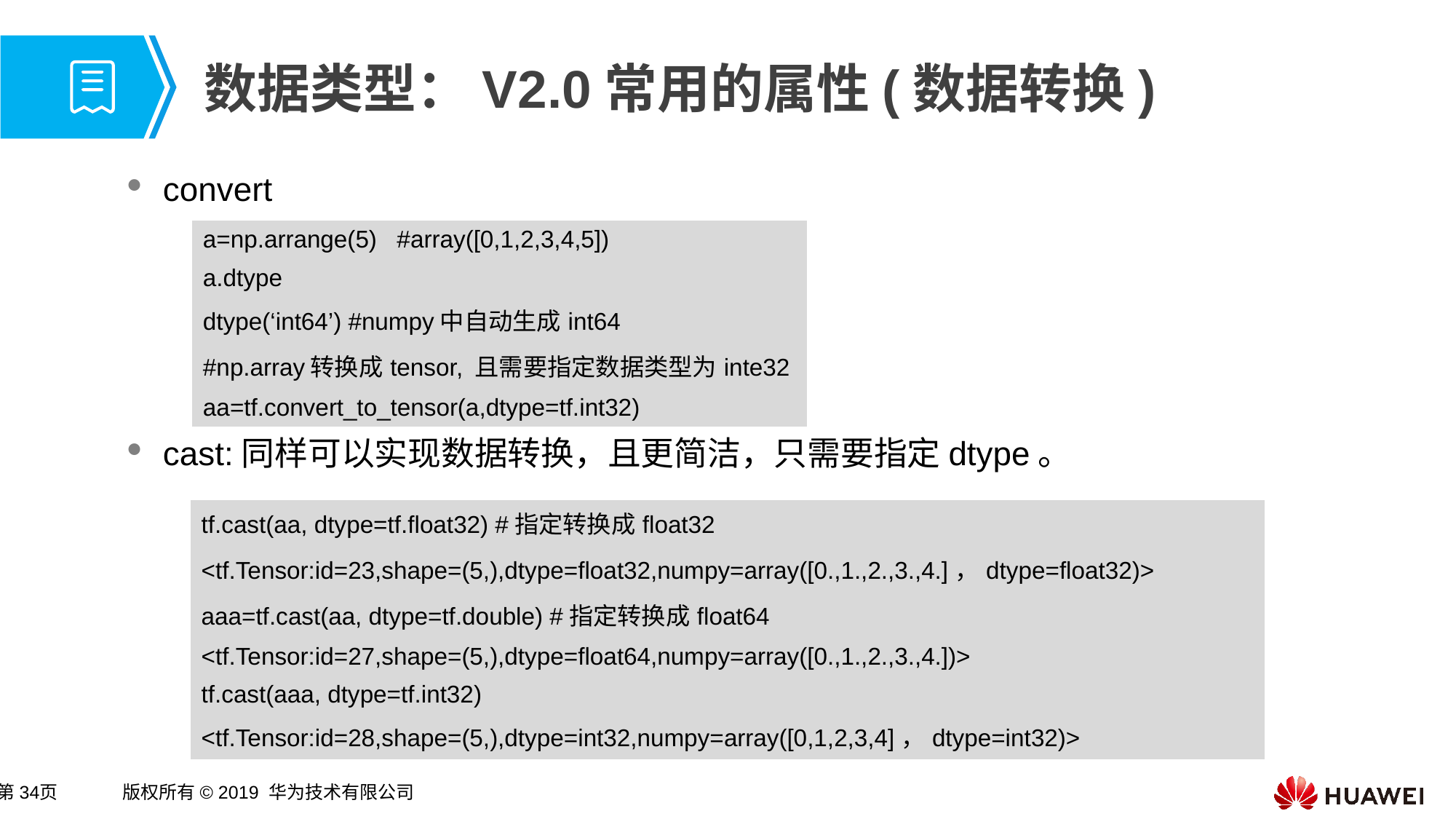

# 数据类型：V2.0常用的属性(数据转换)
convert

cast:同样可以实现数据转换，且更简洁，只需要指定dtype。

| a=np.arrange(5) #array([0,1,2,3,4,5]) |
| --- |
| a.dtype |
| dtype(‘int64’) #numpy中自动生成int64 |
| #np.array转换成tensor, 且需要指定数据类型为inte32 |
| aa=tf.convert\_to\_tensor(a,dtype=tf.int32) |
| tf.cast(aa, dtype=tf.float32) #指定转换成float32 |
| --- |
| <tf.Tensor:id=23,shape=(5,),dtype=float32,numpy=array([0.,1.,2.,3.,4.]，dtype=float32)> |
| aaa=tf.cast(aa, dtype=tf.double) #指定转换成float64 |
| <tf.Tensor:id=27,shape=(5,),dtype=float64,numpy=array([0.,1.,2.,3.,4.])> |
| tf.cast(aaa, dtype=tf.int32) |
| <tf.Tensor:id=28,shape=(5,),dtype=int32,numpy=array([0,1,2,3,4]，dtype=int32)> |